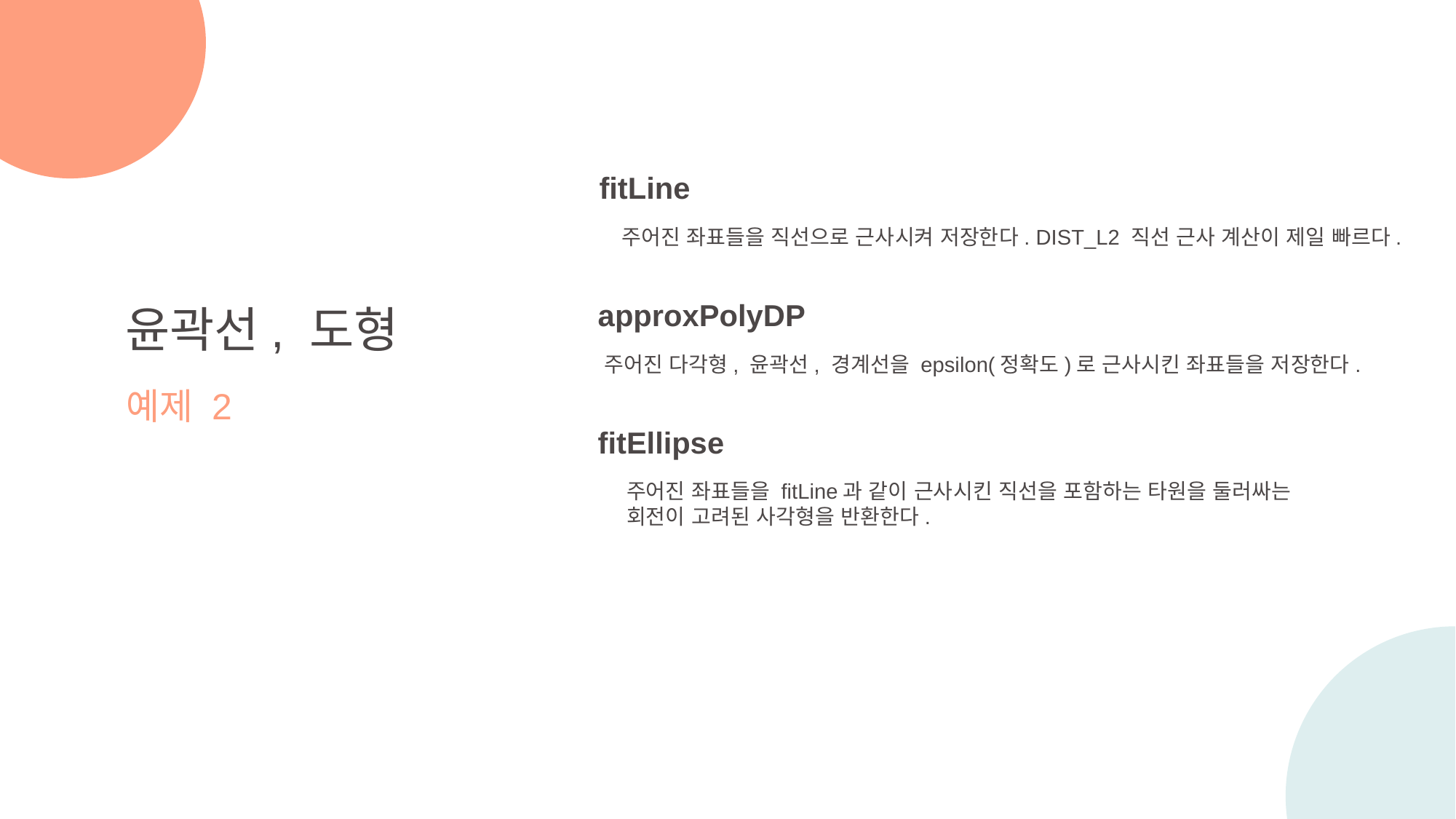

fitLine
주어진 좌표들을 직선으로 근사시켜 저장한다. DIST_L2 직선 근사 계산이 제일 빠르다.
approxPolyDP
주어진 다각형, 윤곽선, 경계선을 epsilon(정확도)로 근사시킨 좌표들을 저장한다.
윤곽선, 도형
예제 2
fitEllipse
주어진 좌표들을 fitLine과 같이 근사시킨 직선을 포함하는 타원을 둘러싸는
회전이 고려된 사각형을 반환한다.